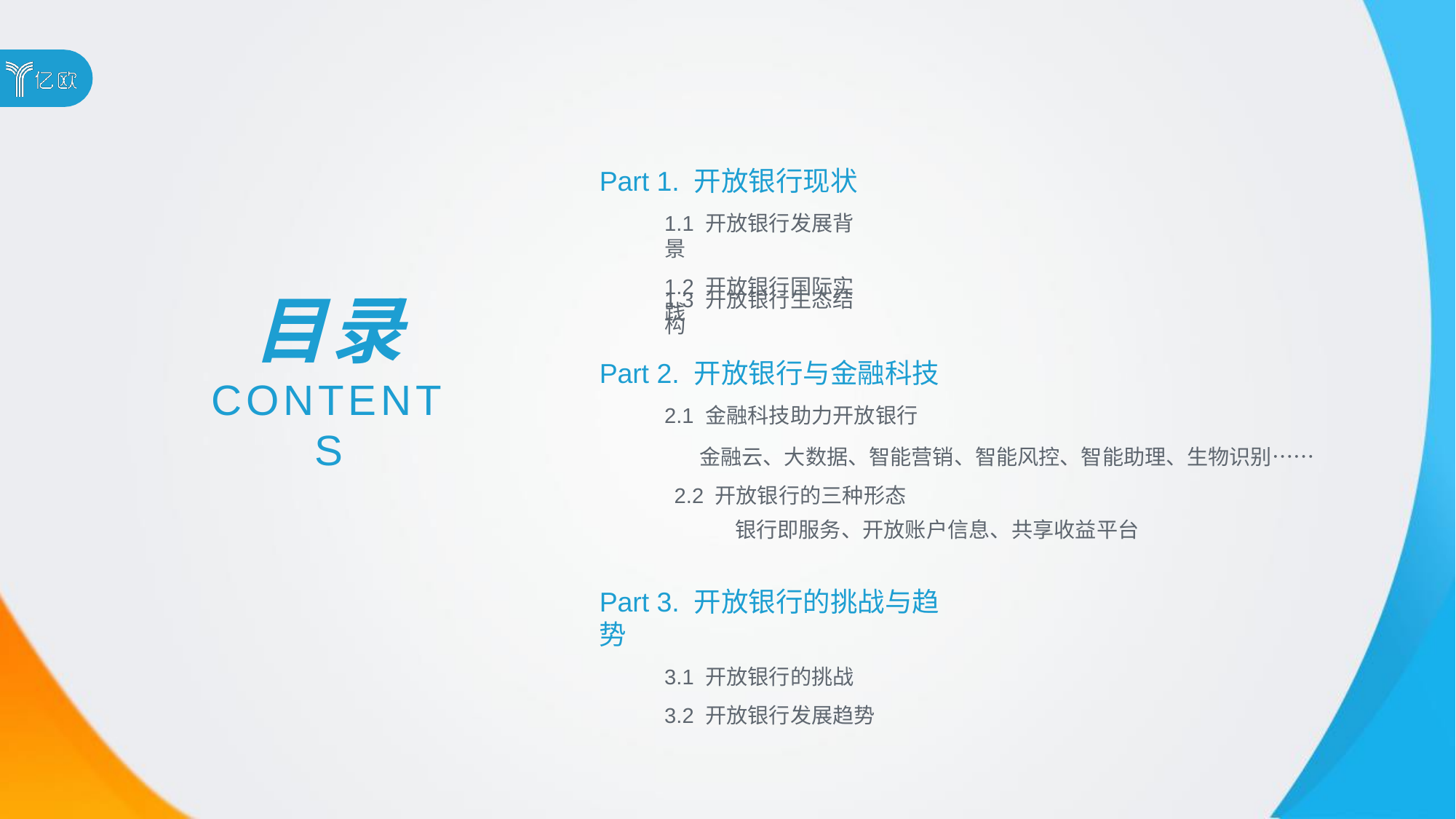

Part 1. 开放银行现状
1.1 开放银行发展背景
1.2 开放银行国际实践
目录
CONTENTS
1.3 开放银行生态结构
Part 2. 开放银行与金融科技
2.1 金融科技助力开放银行
金融云、大数据、智能营销、智能风控、智能助理、生物识别……  2.2 开放银行的三种形态
银行即服务、开放账户信息、共享收益平台
Part 3. 开放银行的挑战与趋势
3.1 开放银行的挑战
3.2 开放银行发展趋势